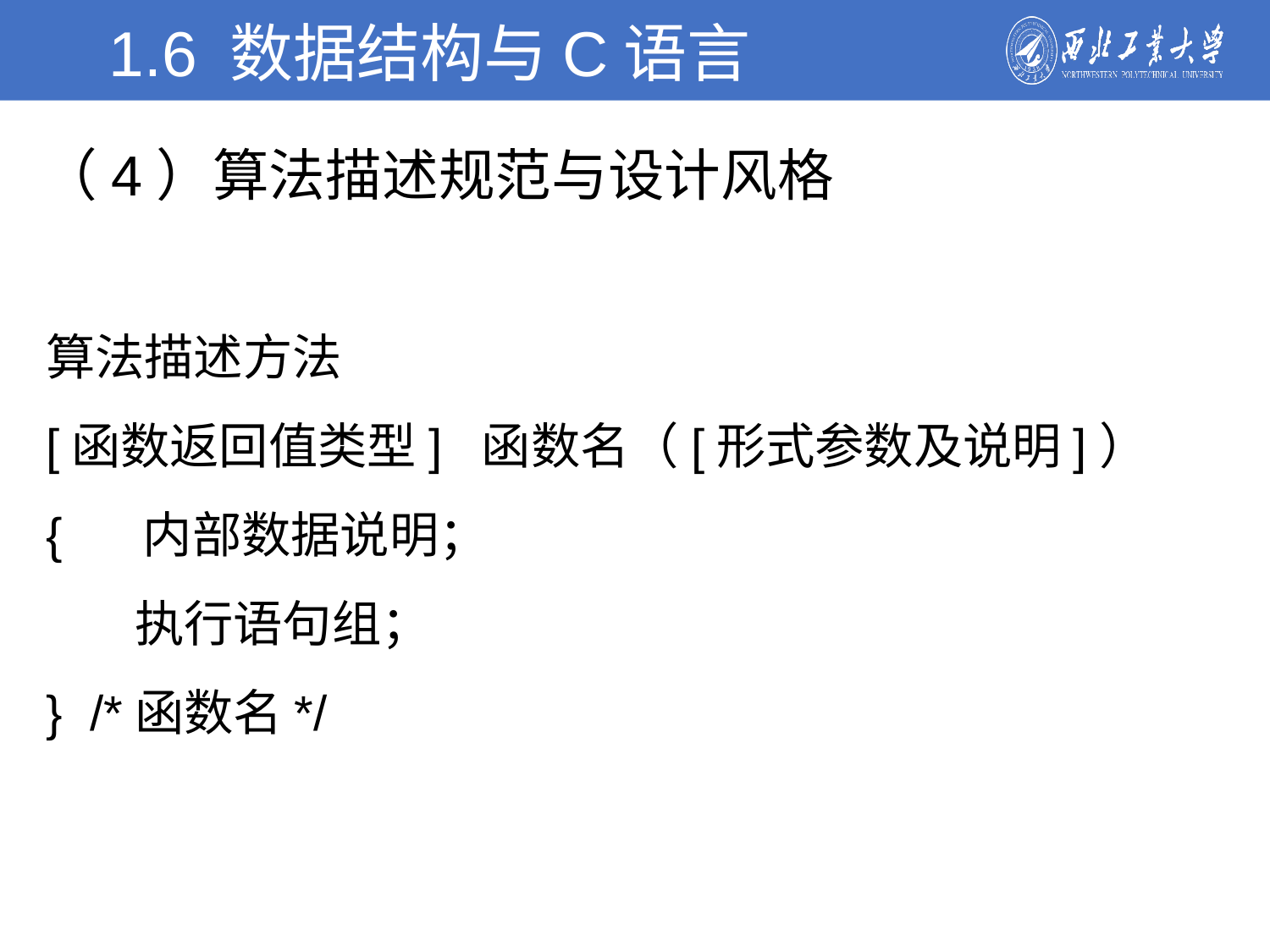

1.6 数据结构与C语言
（4）算法描述规范与设计风格
学校简介
算法描述方法
[函数返回值类型]  函数名（[形式参数及说明]）
{     内部数据说明；
       执行语句组；
}  /*函数名*/
40